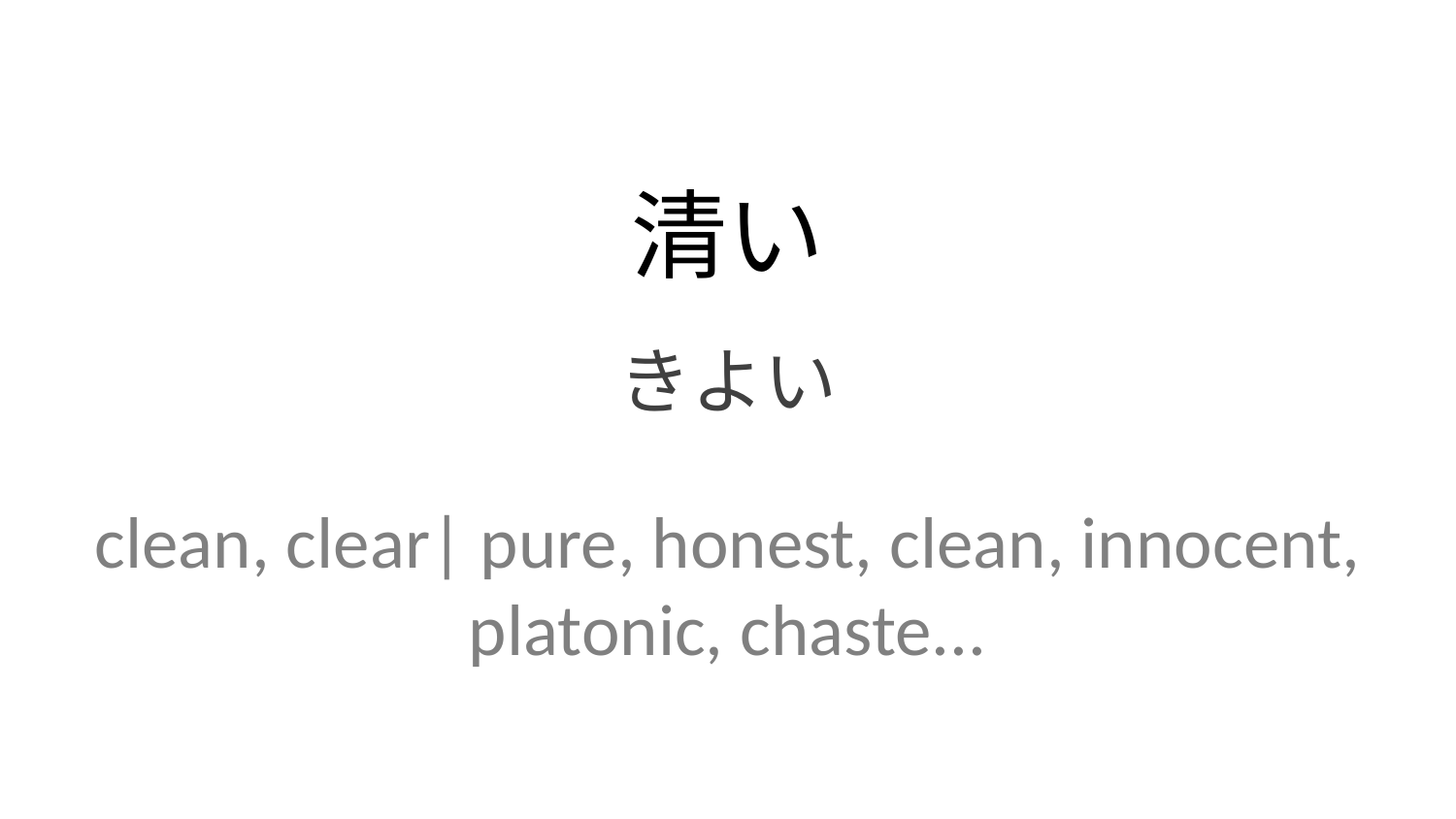

清い

きよい
clean, clear| pure, honest, clean, innocent, platonic, chaste...